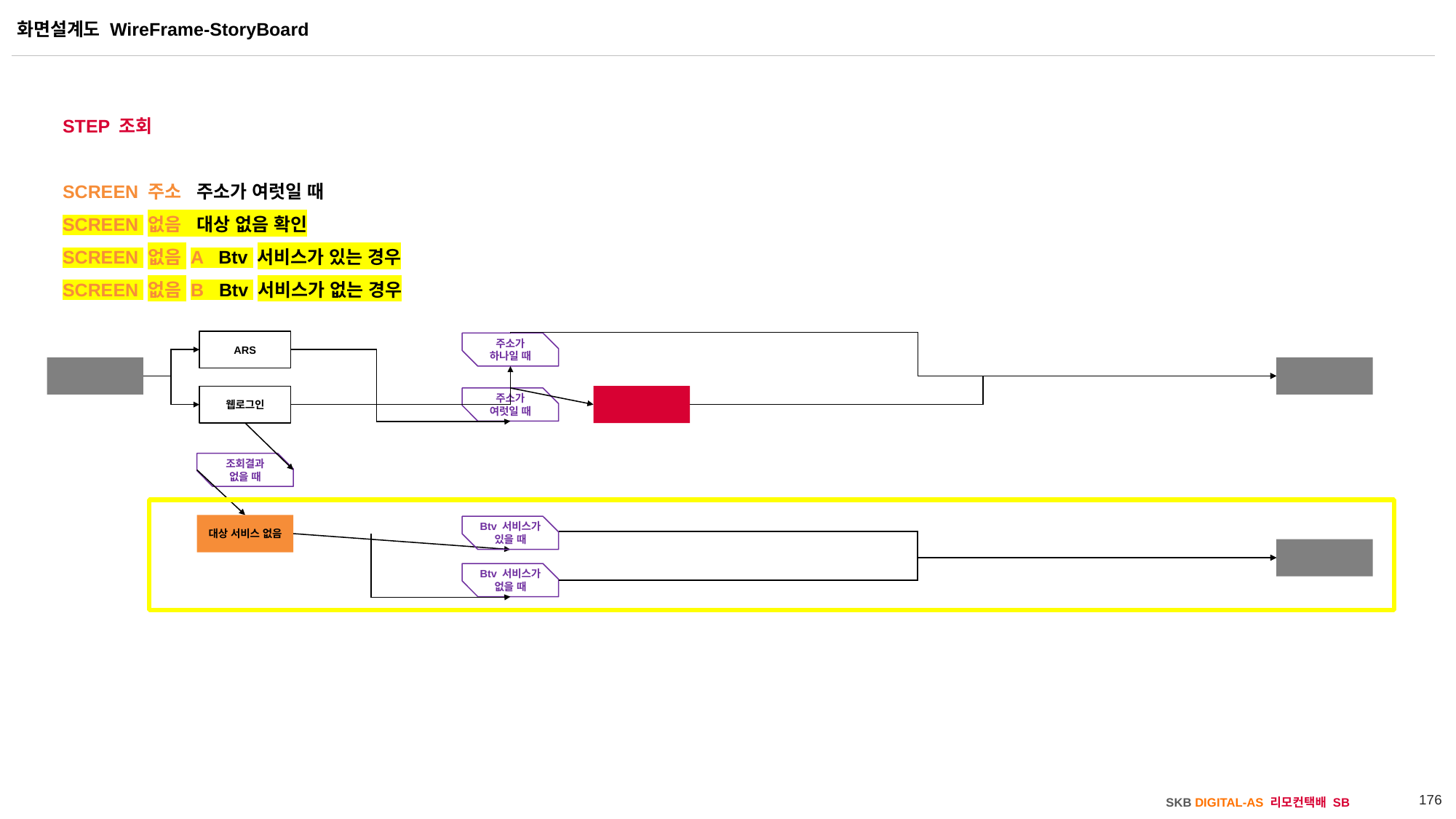

v2.0 (2024.11.29 작성자: 정은경)
- 비대상자 Btv 서비스 가입 유무 별 화면 분기 처리
STEP 조회

SCREEN 주소   주소가 여럿일 때
SCREEN 없음   대상 없음 확인
SCREEN 없음 A   Btv 서비스가 있는 경우
SCREEN 없음 B   Btv 서비스가 없는 경우

ARS
주소가
하나일 때
웹 진입 시
다음 단계
대상 선택
웹로그인
주소가
여럿일 때
조회결과
없을 때

대상 서비스 없음
Btv 서비스가
있을 때
다음 단계
Btv 서비스가
없을 때